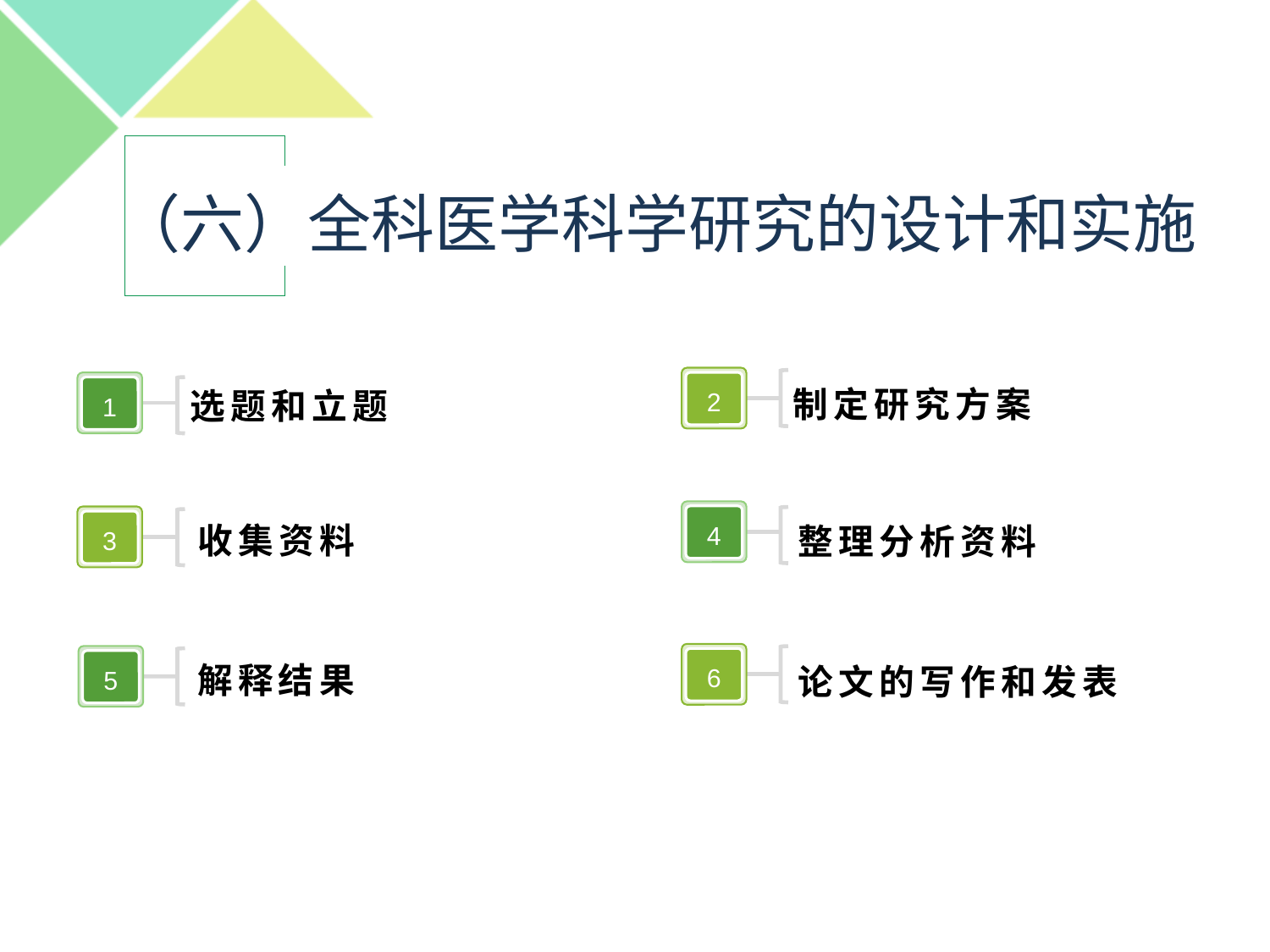

# （六）全科医学科学研究的设计和实施
制定研究方案
选题和立题

2

1

收集资料

4
整理分析资料

3

解释结果
论文的写作和发表

6

5

56